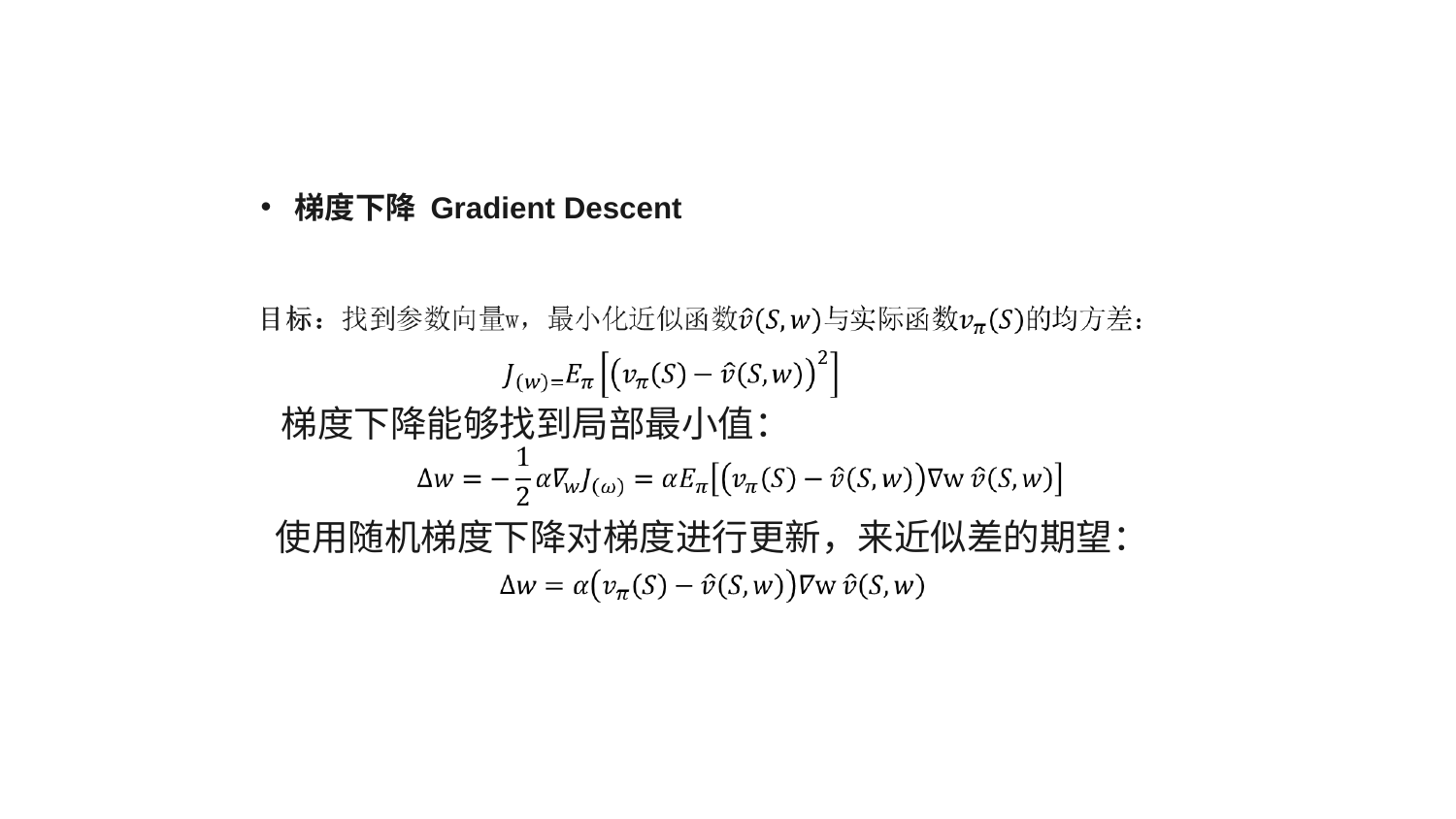

Incremental Methods

梯度下降 Gradient Descent

梯度下降能够找到局部最小值：

使用随机梯度下降对梯度进行更新，来近似差的期望：